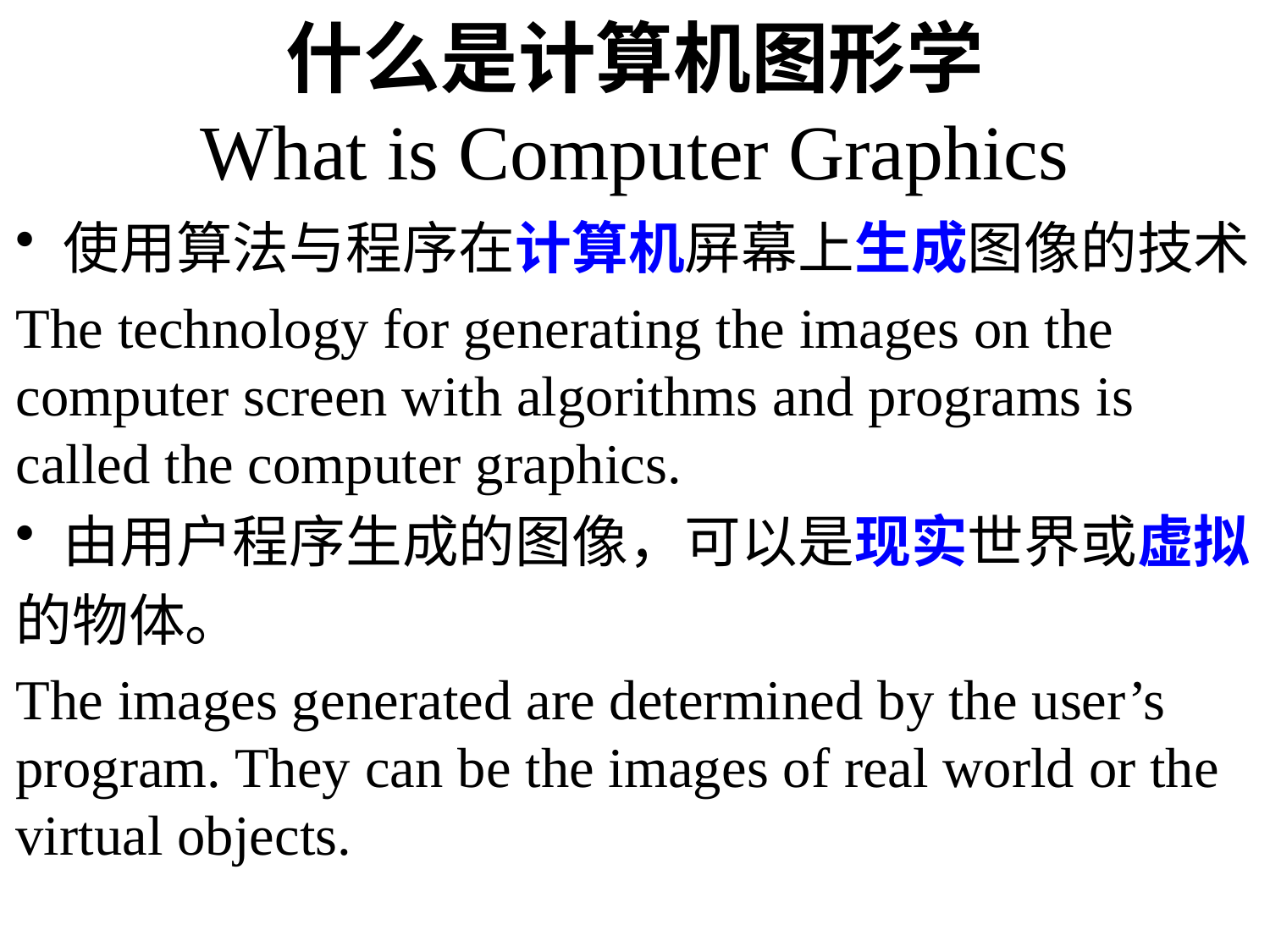

# 什么是计算机图形学 What is Computer Graphics
使用算法与程序在计算机屏幕上生成图像的技术
The technology for generating the images on the computer screen with algorithms and programs is called the computer graphics.
由用户程序生成的图像，可以是现实世界或虚拟
的物体。
The images generated are determined by the user’s program. They can be the images of real world or the virtual objects.